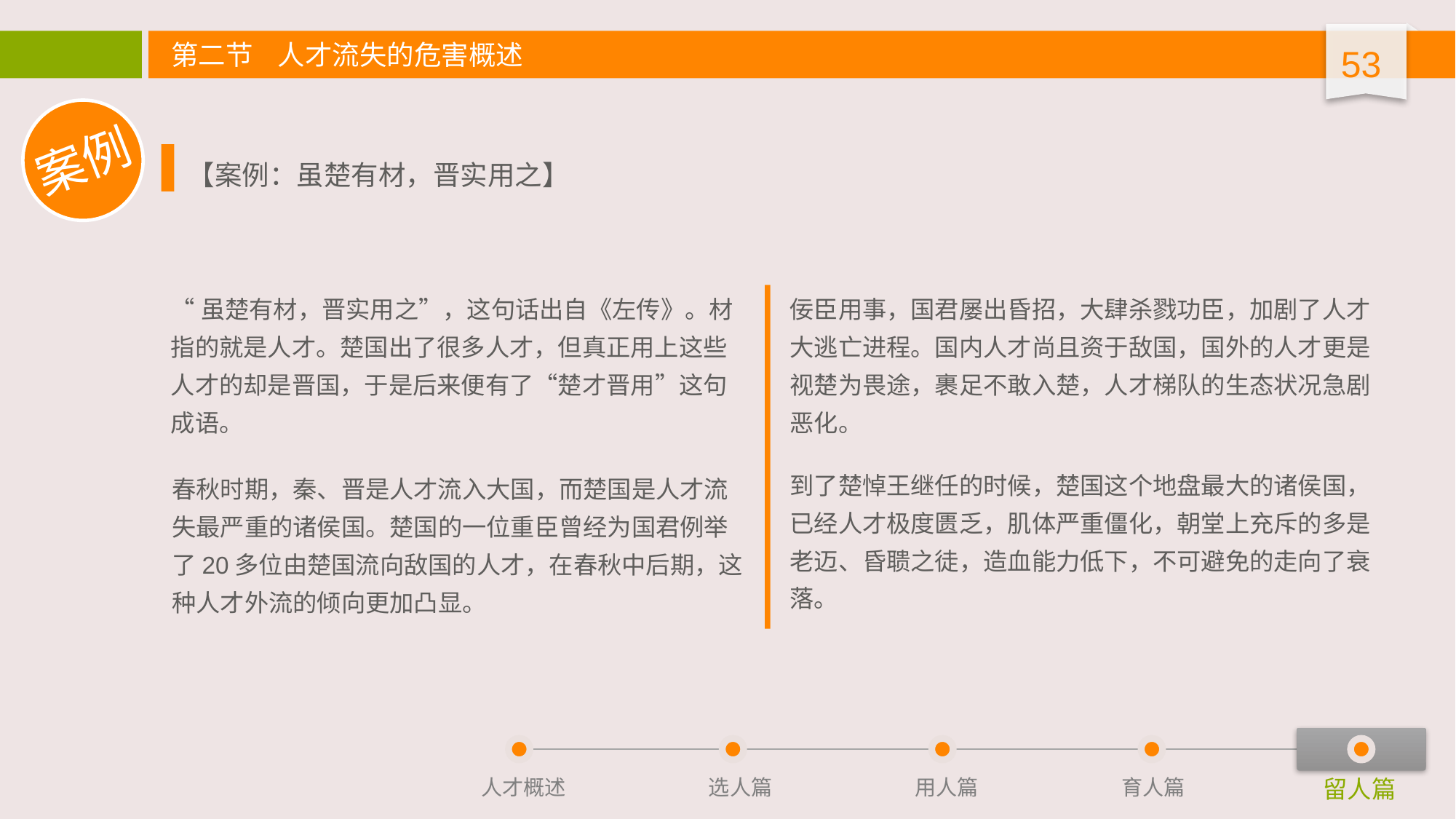

第二节    人才流失的危害概述

案例
【案例：虽楚有材，晋实用之】

“虽楚有材，晋实用之”，这句话出自《左传》。材指的就是人才。楚国出了很多人才，但真正用上这些人才的却是晋国，于是后来便有了“楚才晋用”这句成语。
佞臣用事，国君屡出昏招，大肆杀戮功臣，加剧了人才大逃亡进程。国内人才尚且资于敌国，国外的人才更是视楚为畏途，裹足不敢入楚，人才梯队的生态状况急剧恶化。

到了楚悼王继任的时候，楚国这个地盘最大的诸侯国，已经人才极度匮乏，肌体严重僵化，朝堂上充斥的多是老迈、昏聩之徒，造血能力低下，不可避免的走向了衰落。
春秋时期，秦、晋是人才流入大国，而楚国是人才流失最严重的诸侯国。楚国的一位重臣曾经为国君例举了20多位由楚国流向敌国的人才，在春秋中后期，这种人才外流的倾向更加凸显。